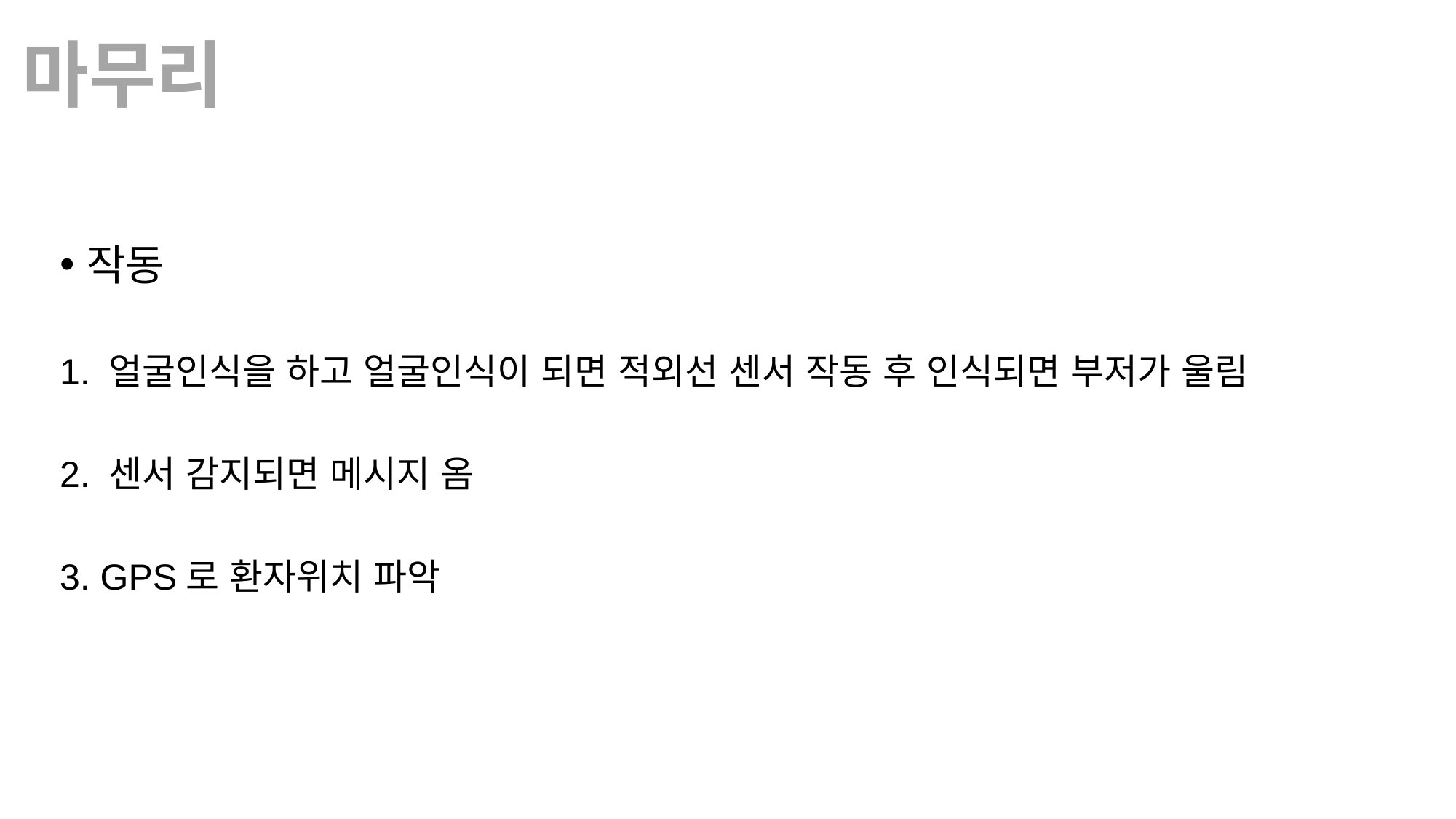

마무리
작동
1. 얼굴인식을 하고 얼굴인식이 되면 적외선 센서 작동 후 인식되면 부저가 울림
2. 센서 감지되면 메시지 옴
3. GPS로 환자위치 파악